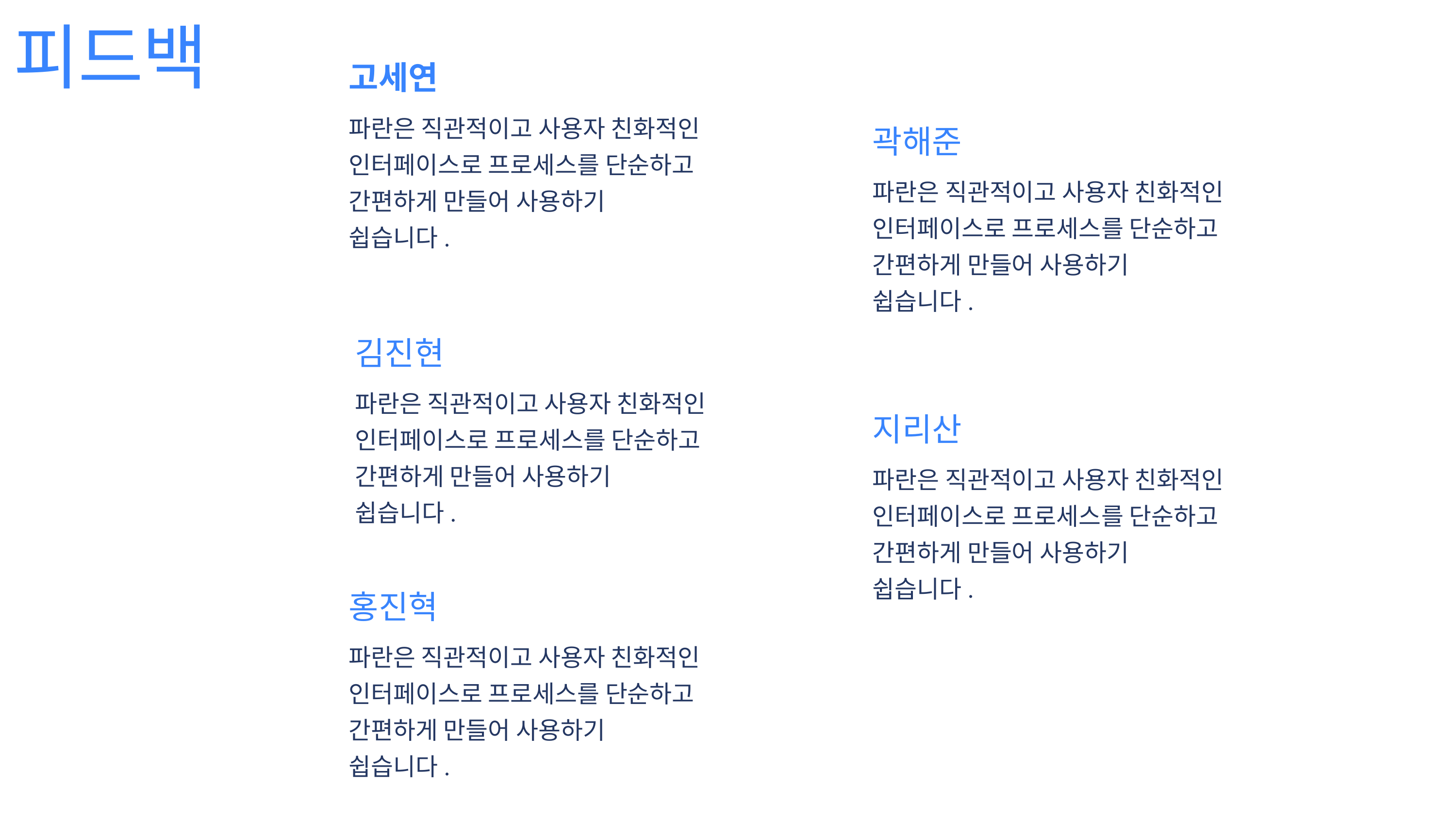

피드백
고세연
파란은 직관적이고 사용자 친화적인 인터페이스로 프로세스를 단순하고 간편하게 만들어 사용하기
쉽습니다.
곽해준
파란은 직관적이고 사용자 친화적인 인터페이스로 프로세스를 단순하고 간편하게 만들어 사용하기
쉽습니다.
김진현
파란은 직관적이고 사용자 친화적인 인터페이스로 프로세스를 단순하고 간편하게 만들어 사용하기
쉽습니다.
지리산
파란은 직관적이고 사용자 친화적인 인터페이스로 프로세스를 단순하고 간편하게 만들어 사용하기
쉽습니다.
홍진혁
파란은 직관적이고 사용자 친화적인 인터페이스로 프로세스를 단순하고 간편하게 만들어 사용하기
쉽습니다.